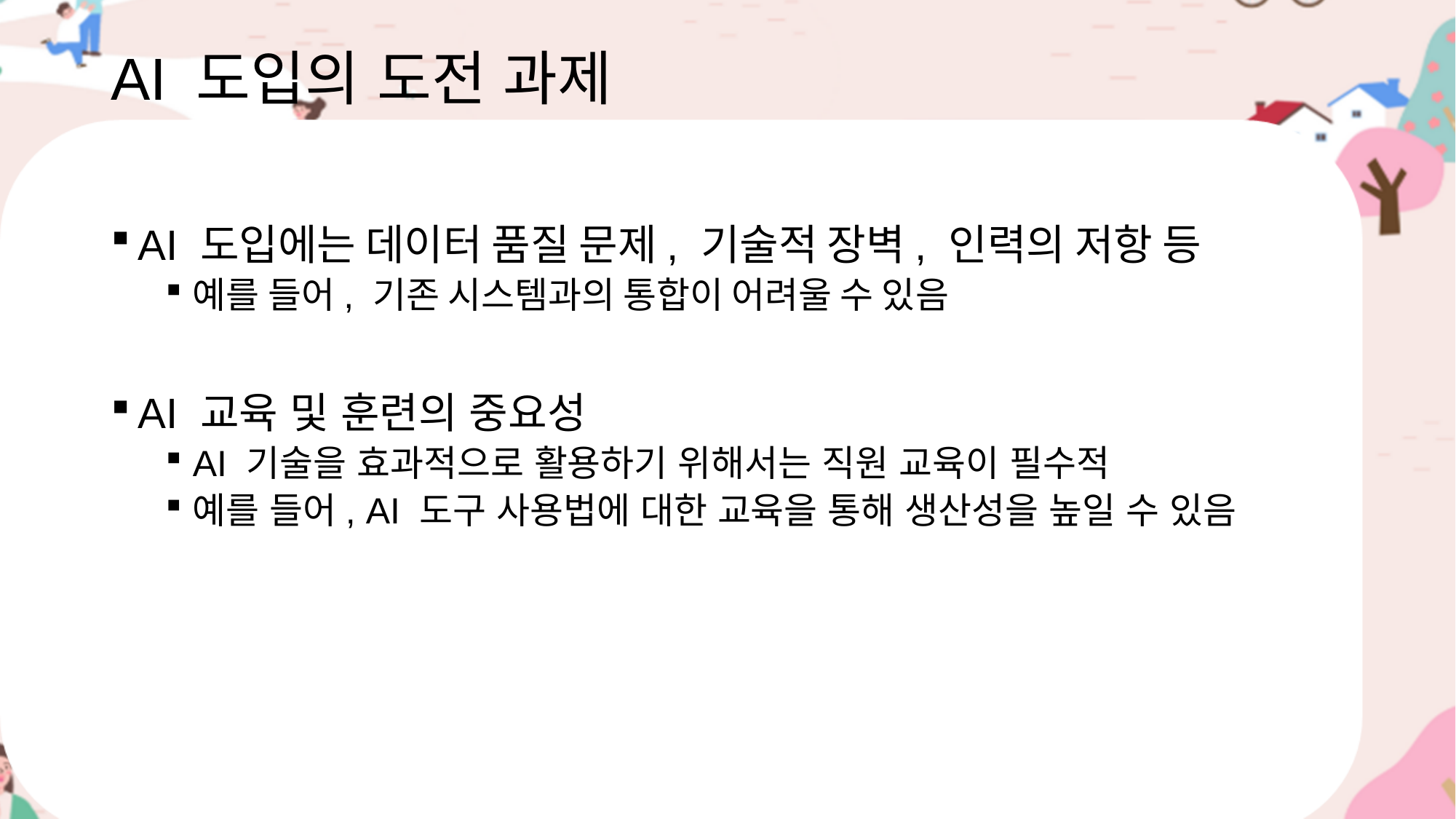

# AI 도입의 도전 과제
AI 도입에는 데이터 품질 문제, 기술적 장벽, 인력의 저항 등
예를 들어, 기존 시스템과의 통합이 어려울 수 있음

AI 교육 및 훈련의 중요성
AI 기술을 효과적으로 활용하기 위해서는 직원 교육이 필수적
예를 들어, AI 도구 사용법에 대한 교육을 통해 생산성을 높일 수 있음